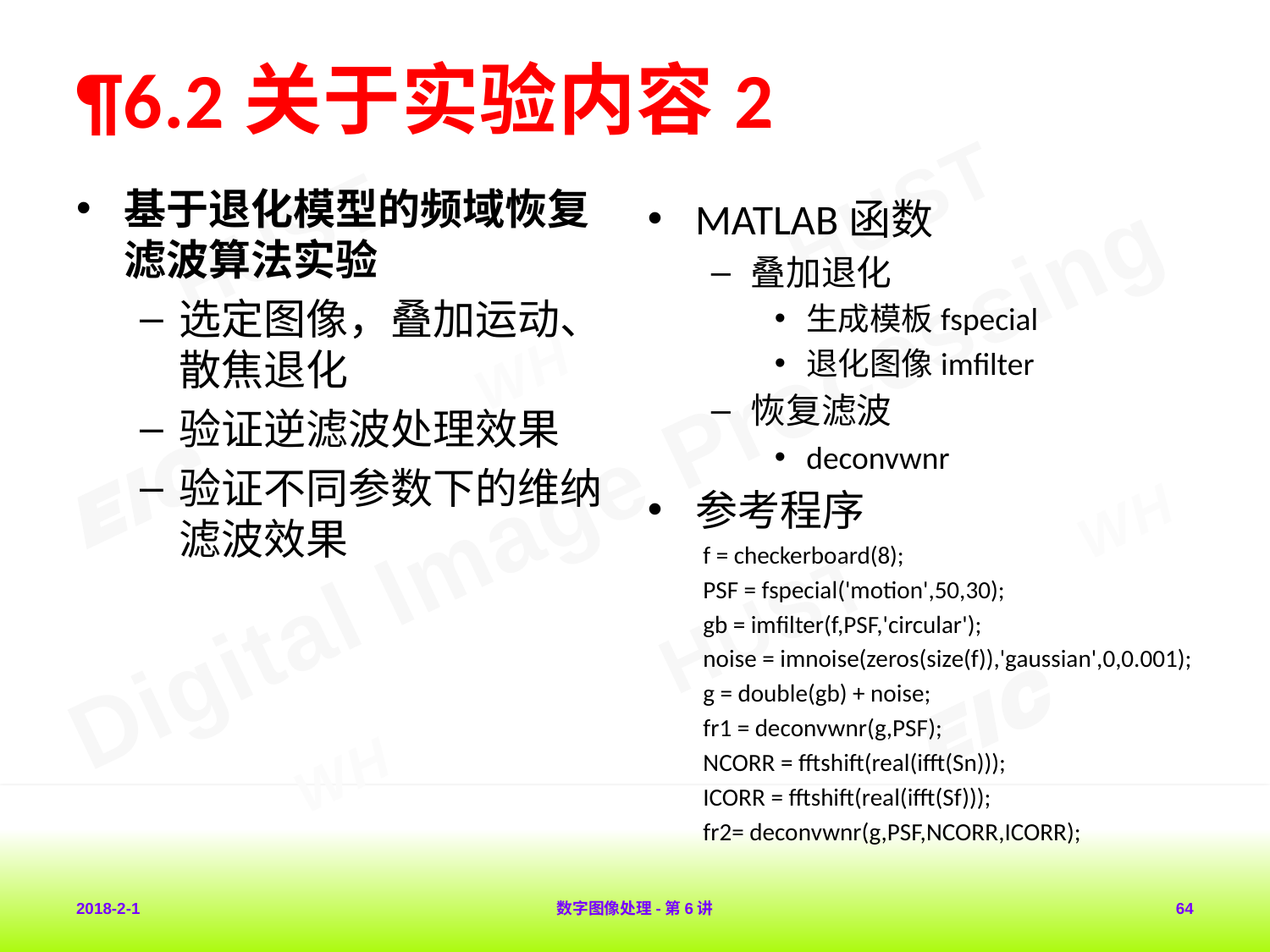

# ¶6.2关于实验内容2
基于退化模型的频域恢复滤波算法实验
选定图像，叠加运动、散焦退化
验证逆滤波处理效果
验证不同参数下的维纳滤波效果

MATLAB函数
叠加退化
生成模板fspecial
退化图像imfilter
恢复滤波
deconvwnr
参考程序
f = checkerboard(8);
PSF = fspecial('motion',50,30);
gb = imfilter(f,PSF,'circular');
noise = imnoise(zeros(size(f)),'gaussian',0,0.001);
g = double(gb) + noise;
fr1 = deconvwnr(g,PSF);
NCORR = fftshift(real(ifft(Sn)));
ICORR = fftshift(real(ifft(Sf)));
fr2= deconvwnr(g,PSF,NCORR,ICORR);

2018-2-1
数字图像处理-第6讲
64